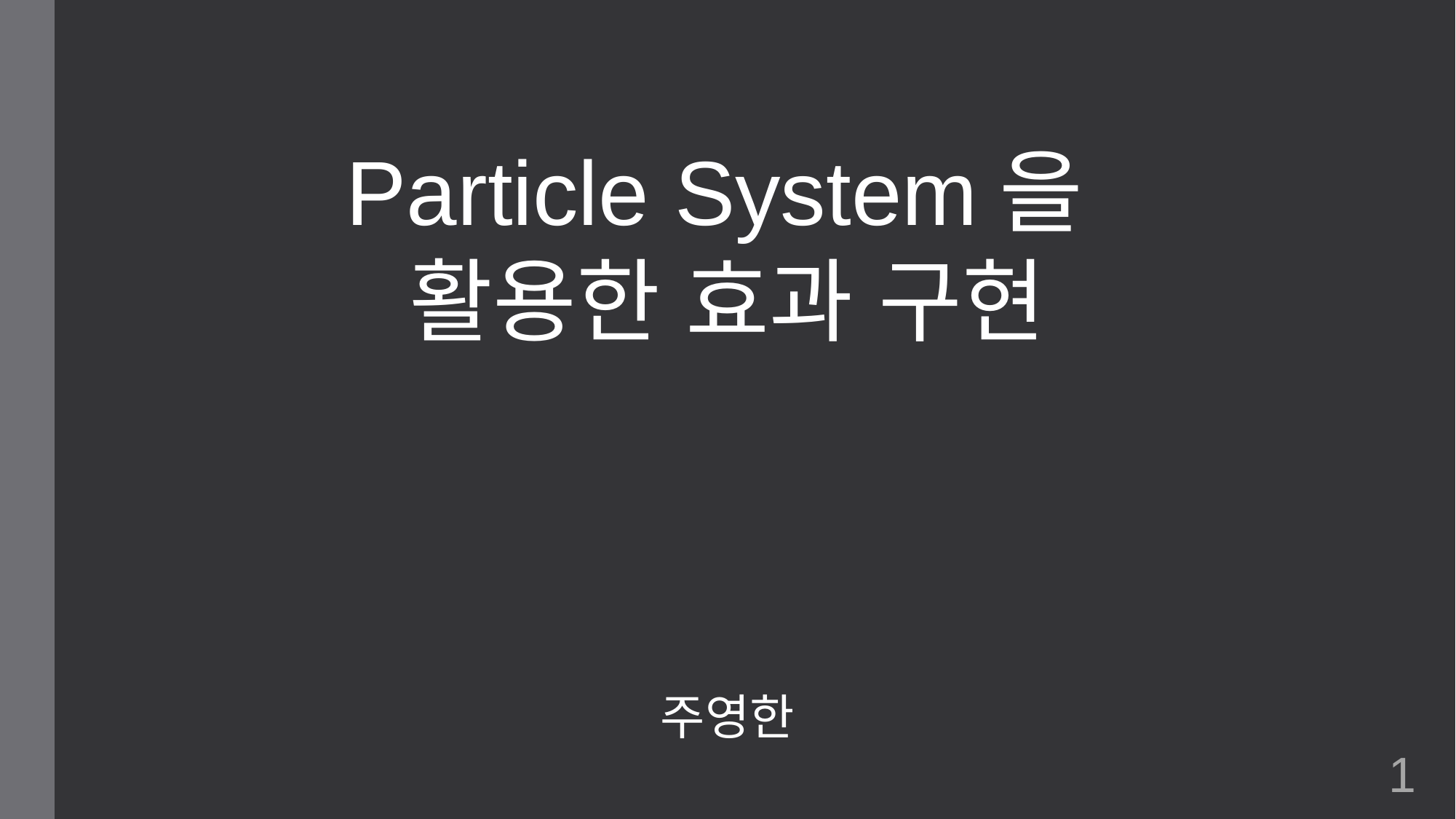

Particle System을
활용한 효과 구현
주영한
1